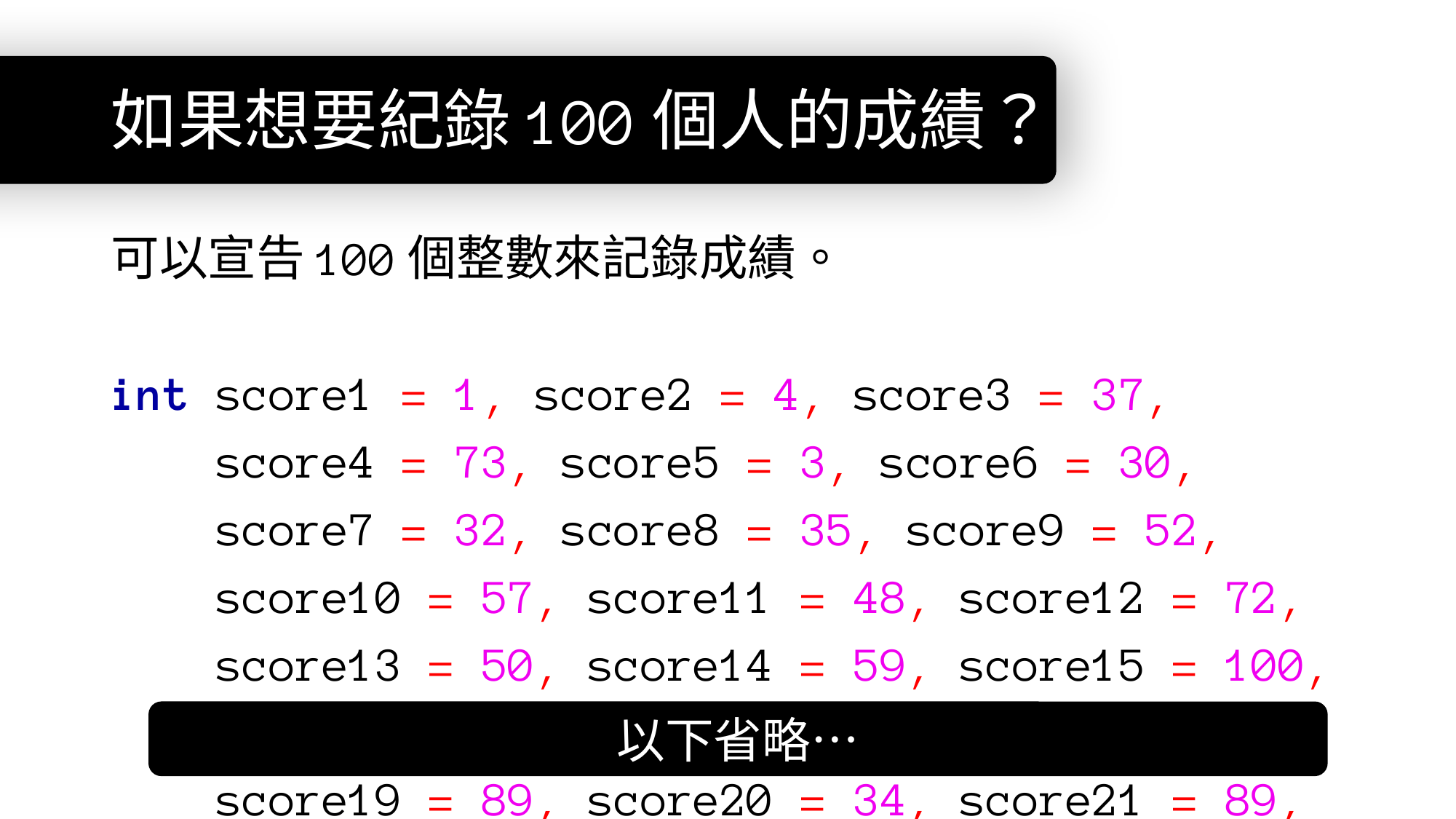

# 如果想要紀錄100個人的成績？

可以宣告100個整數來記錄成績。

int score1 = 1, score2 = 4, score3 = 37,
    score4 = 73, score5 = 3, score6 = 30,
    score7 = 32, score8 = 35, score9 = 52,
    score10 = 57, score11 = 48, score12 = 72,
    score13 = 50, score14 = 59, score15 = 100,
    score16 = 22, score17 = 55, score18 = 84,
    score19 = 89, score20 = 34, score21 = 89,
    score22 = 36, score23 = 90, score24 = 87,
    score25 = 35, score26 = 82, score27 = 74,
    score28 = 33, score29 = 15, score30 = 6,
    score31 = 29, score32 = 11, score33 = 7, score34 = 21, score35 = 80, score36 = 0, score37 = 6, score38 = 81, score39 = 80, score40 = 44, score41 = 32, score42 = 3, score43 = 76, score44 = 56, score45 = 54, score46 = 26, score47 = 20, score48 = 62, score49 = 92, score50 = 7, score51 = 12, score52 = 89, score53 = 84, score54 = 38, score55 = 2, score56 = 50, score57 = 78, score58 = 5, score59 = 33, score60 = 76, score61 = 53, score62 = 32, score63 = 88, score64 = 51, score65 = 11, score66 = 81, score67 = 24, score68 = 7, score69 = 84, score70 = 0, score71 = 17, score72 = 67, score73 = 23, score74 = 9, score75 = 37, score76 = 75, score77 = 90, score78 = 60, score79 = 36, score80 = 45, score81 = 49, score82 = 73, score83 = 43, score84 = 27, score85 = 14, score86 = 66, score87 = 58, score88 = 6, score89 = 38, score90 = 7, score91 = 48, score92 = 78, score93 = 63, score94 = 1, score95 = 99, score96 = 47, score97 = 39, score98 = 16, score99 = 40, score100 = 20
以下省略…